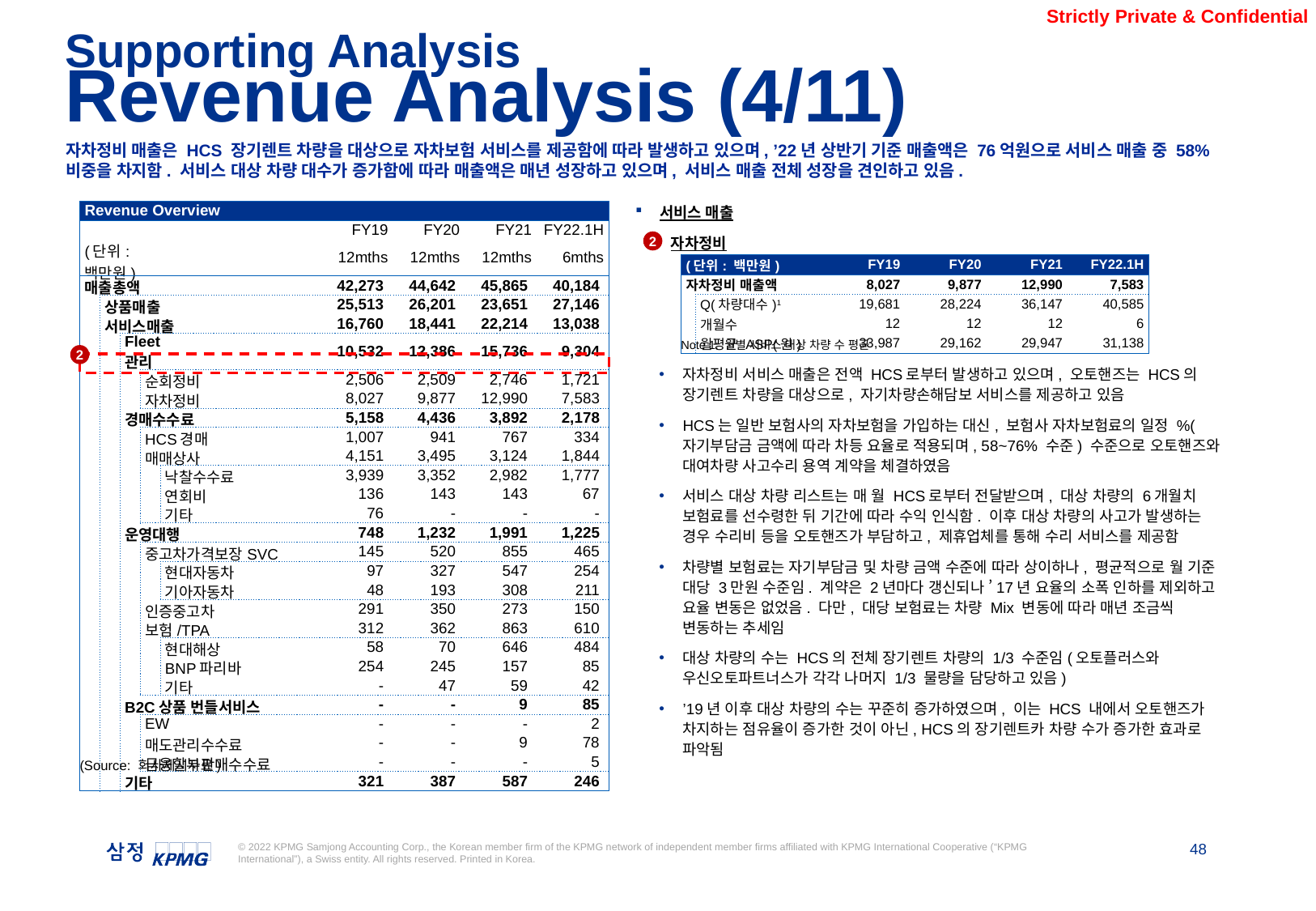

Supporting Analysis
Revenue Analysis (4/11)
자차정비 매출은 HCS 장기렌트 차량을 대상으로 자차보험 서비스를 제공함에 따라 발생하고 있으며, ’22년 상반기 기준 매출액은 76억원으로 서비스 매출 중 58% 비중을 차지함. 서비스 대상 차량 대수가 증가함에 따라 매출액은 매년 성장하고 있으며, 서비스 매출 전체 성장을 견인하고 있음.
서비스 매출
자차정비

자차정비 서비스 매출은 전액 HCS로부터 발생하고 있으며, 오토핸즈는 HCS의 장기렌트 차량을 대상으로, 자기차량손해담보 서비스를 제공하고 있음
HCS는 일반 보험사의 자차보험을 가입하는 대신, 보험사 자차보험료의 일정 %(자기부담금 금액에 따라 차등 요율로 적용되며, 58~76% 수준) 수준으로 오토핸즈와 대여차량 사고수리 용역 계약을 체결하였음
서비스 대상 차량 리스트는 매 월 HCS로부터 전달받으며, 대상 차량의 6개월치 보험료를 선수령한 뒤 기간에 따라 수익 인식함. 이후 대상 차량의 사고가 발생하는 경우 수리비 등을 오토핸즈가 부담하고, 제휴업체를 통해 수리 서비스를 제공함
차량별 보험료는 자기부담금 및 차량 금액 수준에 따라 상이하나, 평균적으로 월 기준 대당 3만원 수준임. 계약은 2년마다 갱신되나 ’17년 요율의 소폭 인하를 제외하고 요율 변동은 없었음. 다만, 대당 보험료는 차량 Mix 변동에 따라 매년 조금씩 변동하는 추세임
대상 차량의 수는 HCS의 전체 장기렌트 차량의 1/3 수준임(오토플러스와 우신오토파트너스가 각각 나머지 1/3 물량을 담당하고 있음)
’19년 이후 대상 차량의 수는 꾸준히 증가하였으며, 이는 HCS 내에서 오토핸즈가 차지하는 점유율이 증가한 것이 아닌, HCS의 장기렌트카 차량 수가 증가한 효과로 파악됨

| Revenue Overview |  |  |  |  |  |  |  |  |  |  |
| --- | --- | --- | --- | --- | --- | --- | --- | --- | --- | --- |
|  |  |  |  |  |  |  | FY19 | FY20 | FY21 | FY22.1H |
| (단위: 백만원) |  |  |  |  |  |  | 12mths | 12mths | 12mths | 6mths |
| 매출총액 |  |  |  |  |  |  | 42,273 | 44,642 | 45,865 | 40,184 |
|  | 상품매출 |  |  |  |  |  | 25,513 | 26,201 | 23,651 | 27,146 |
|  | 서비스매출 |  |  |  |  |  | 16,760 | 18,441 | 22,214 | 13,038 |
|  |  | Fleet 관리 |  |  |  |  | 10,532 | 12,386 | 15,736 | 9,304 |
|  |  |  | 순회정비 |  |  |  | 2,506 | 2,509 | 2,746 | 1,721 |
|  |  |  | 자차정비 |  |  |  | 8,027 | 9,877 | 12,990 | 7,583 |
|  |  | 경매수수료 |  |  |  |  | 5,158 | 4,436 | 3,892 | 2,178 |
|  |  |  | HCS경매 |  |  |  | 1,007 | 941 | 767 | 334 |
|  |  |  | 매매상사 |  |  |  | 4,151 | 3,495 | 3,124 | 1,844 |
|  |  |  |  | 낙찰수수료 |  |  | 3,939 | 3,352 | 2,982 | 1,777 |
|  |  |  |  | 연회비 |  |  | 136 | 143 | 143 | 67 |
|  |  |  |  | 기타 |  |  | 76 | - | - | - |
|  |  | 운영대행 |  |  |  |  | 748 | 1,232 | 1,991 | 1,225 |
|  |  |  | 중고차가격보장SVC |  |  |  | 145 | 520 | 855 | 465 |
|  |  |  |  | 현대자동차 |  |  | 97 | 327 | 547 | 254 |
|  |  |  |  | 기아자동차 |  |  | 48 | 193 | 308 | 211 |
|  |  |  | 인증중고차 |  |  |  | 291 | 350 | 273 | 150 |
|  |  |  | 보험/TPA |  |  |  | 312 | 362 | 863 | 610 |
|  |  |  |  | 현대해상 |  |  | 58 | 70 | 646 | 484 |
|  |  |  |  | BNP파리바 |  |  | 254 | 245 | 157 | 85 |
|  |  |  |  | 기타 |  |  | - | 47 | 59 | 42 |
|  |  | B2C상품 번들서비스 |  |  |  |  | - | - | 9 | 85 |
|  |  |  | EW |  |  |  | - | - | - | 2 |
|  |  |  | 매도관리수수료 |  |  |  | - | - | 9 | 78 |
|  |  |  | 금융할부판매수수료 |  |  |  | - | - | - | 5 |
|  |  | 기타 |  |  |  |  | 321 | 387 | 587 | 246 |
2
| (단위: 백만원) |  | FY19 | FY20 | FY21 | FY22.1H |
| --- | --- | --- | --- | --- | --- |
| 자차정비 매출액 |  | 8,027 | 9,877 | 12,990 | 7,583 |
|  | Q(차량대수)1 | 19,681 | 28,224 | 36,147 | 40,585 |
|  | 개월수 | 12 | 12 | 12 | 6 |
|  | 월평균 ASP(원) | 33,987 | 29,162 | 29,947 | 31,138 |
Note 1: 월별 서비스 대상 차량 수 평균
2

(Source: 회사제시자료)